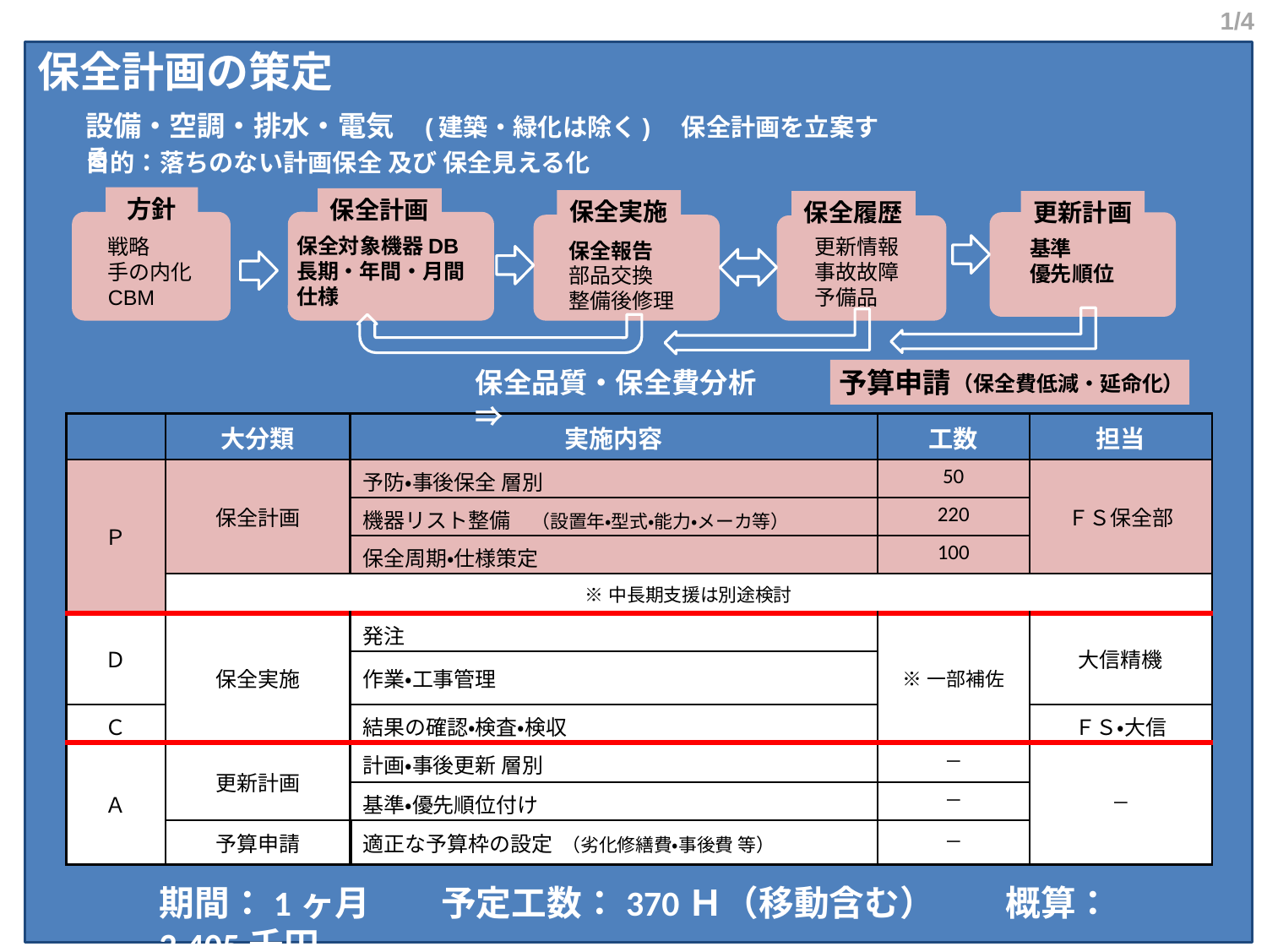

1/4

保全計画の策定

設備・空調・排水・電気　(建築・緑化は除く)　保全計画を立案する
目的：落ちのない計画保全 及び 保全見える化
方針
保全計画
保全実施
保全履歴
更新計画

保全対象機器DB
長期・年間・月間
仕様
戦略
手の内化
CBM
更新情報
事故故障
予備品

基準
優先順位

保全報告
部品交換
整備後修理

保全品質・保全費分析　⇒
予算申請

（保全費低減・延命化）
|  | 大分類 | 実施内容 | 工数 | 担当 |
| --- | --- | --- | --- | --- |
| Ｐ | 保全計画 | 予防・事後保全 層別 | 50 | ＦＳ保全部 |
|  |  | 機器リスト整備　（設置年・型式・能力・メーカ等） | 220 |  |
|  |  | 保全周期・仕様策定 | 100 |  |
|  | ※中長期支援は別途検討 |  |  |  |
| Ｄ | 保全実施 | 発注 | ※一部補佐 | 大信精機 |
|  |  | 作業・工事管理 |  |  |
| Ｃ |  | 結果の確認・検査・検収 |  | ＦＳ・大信 |
| Ａ | 更新計画 | 計画・事後更新 層別 | ― | ― |
|  |  | 基準・優先順位付け | ― |  |
|  | 予算申請 | 適正な予算枠の設定 （劣化修繕費・事後費 等） | ― |  |
期間：1ヶ月　　予定工数：370Ｈ（移動含む）　　概算：2,405千円